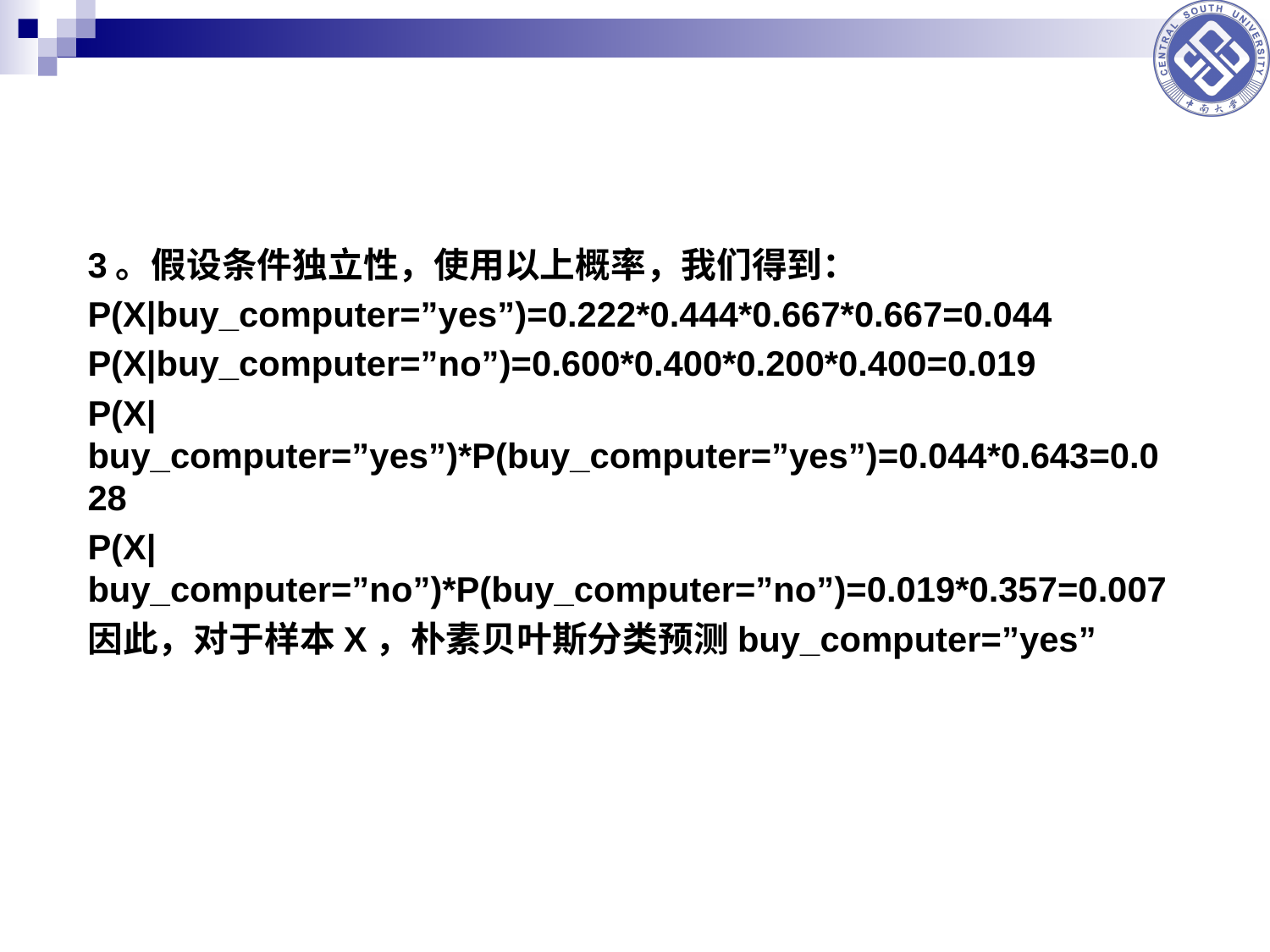

3。假设条件独立性，使用以上概率，我们得到：
P(X|buy_computer=”yes”)=0.222*0.444*0.667*0.667=0.044
P(X|buy_computer=”no”)=0.600*0.400*0.200*0.400=0.019
P(X|buy_computer=”yes”)*P(buy_computer=”yes”)=0.044*0.643=0.028
P(X|buy_computer=”no”)*P(buy_computer=”no”)=0.019*0.357=0.007
因此，对于样本X，朴素贝叶斯分类预测buy_computer=”yes”